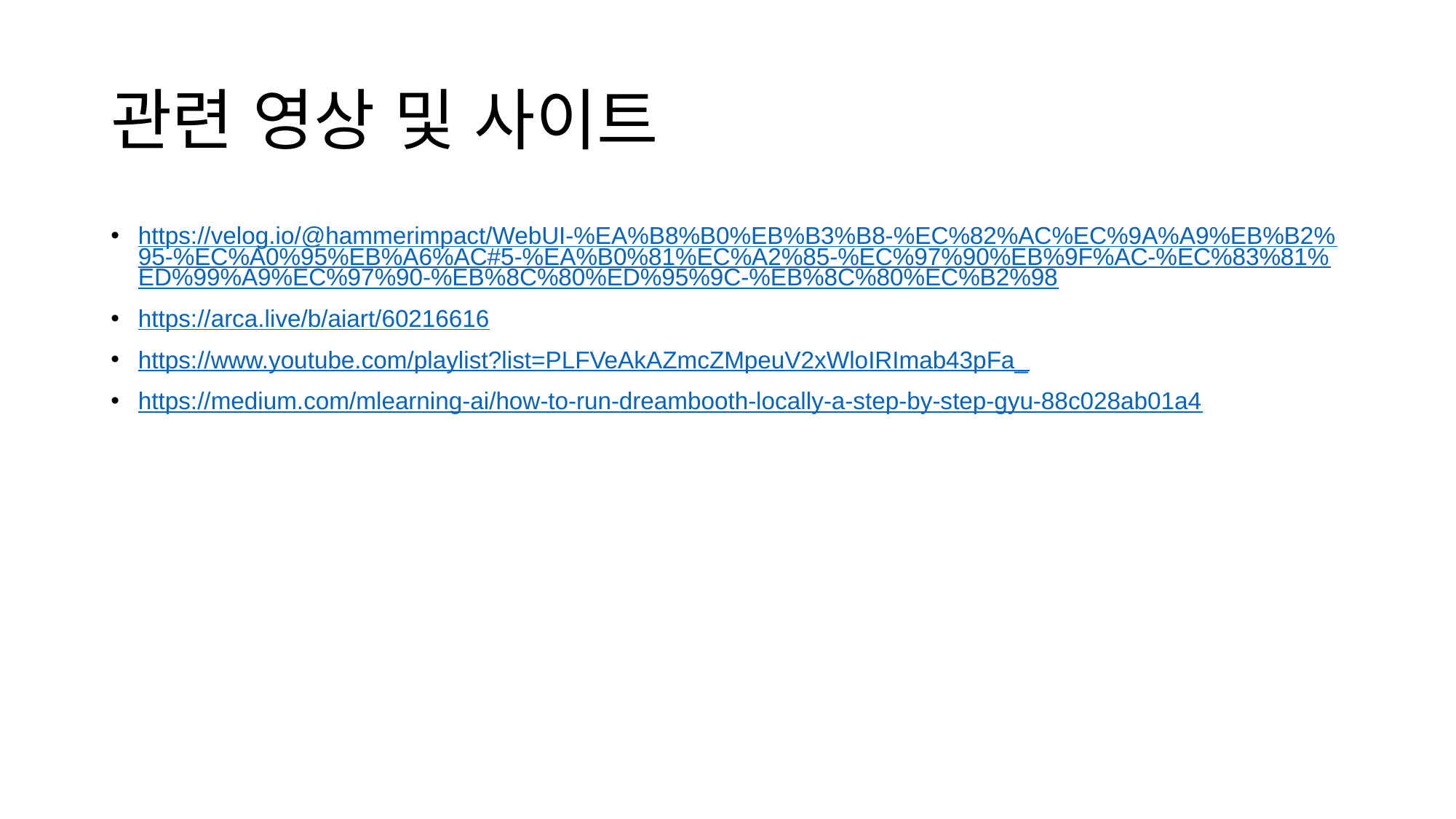

# 관련 영상 및 사이트
https://velog.io/@hammerimpact/WebUI-%EA%B8%B0%EB%B3%B8-%EC%82%AC%EC%9A%A9%EB%B2%95-%EC%A0%95%EB%A6%AC#5-%EA%B0%81%EC%A2%85-%EC%97%90%EB%9F%AC-%EC%83%81%ED%99%A9%EC%97%90-%EB%8C%80%ED%95%9C-%EB%8C%80%EC%B2%98
https://arca.live/b/aiart/60216616
https://www.youtube.com/playlist?list=PLFVeAkAZmcZMpeuV2xWloIRImab43pFa_
https://medium.com/mlearning-ai/how-to-run-dreambooth-locally-a-step-by-step-gyu-88c028ab01a4